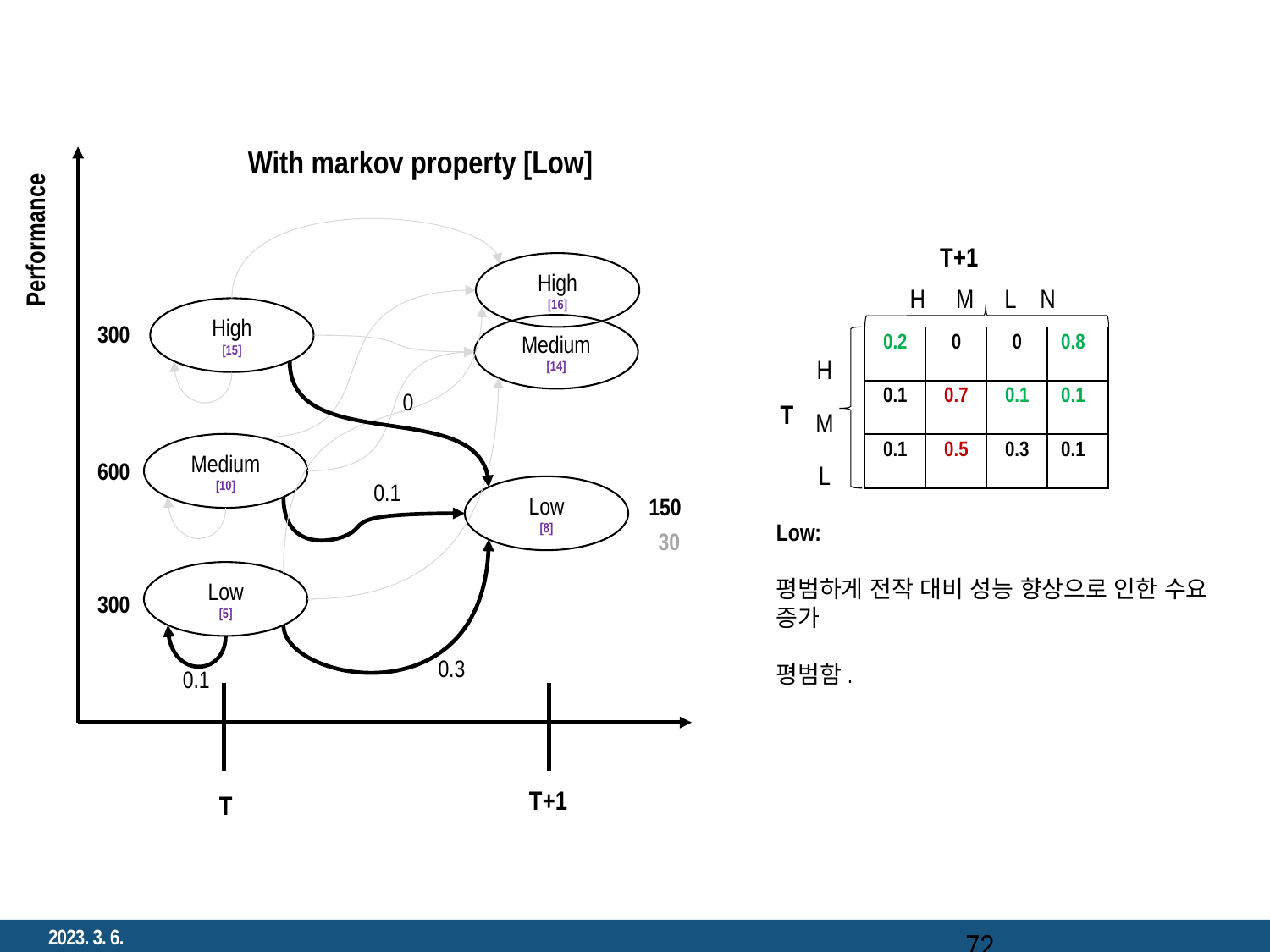

With markov property [Low]

Performance
T+1
High
[16]
H     M     L    N
High
[15]
300
Medium
[14]
H
M
L

| 0.2 | 0 | 0 |
| --- | --- | --- |
| 0.1 | 0.7 | 0.1 |
| 0.1 | 0.5 | 0.3 |
| 0.8 |
| --- |
| 0.1 |
| 0.1 |
0
T
Medium
[10]
600
0.1
Low
[8]
150
Low:

평범하게 전작 대비 성능 향상으로 인한 수요 증가

평범함.
30
Low
[5]
300
0.3
0.1
T+1
T
2023. 3. 6.
72